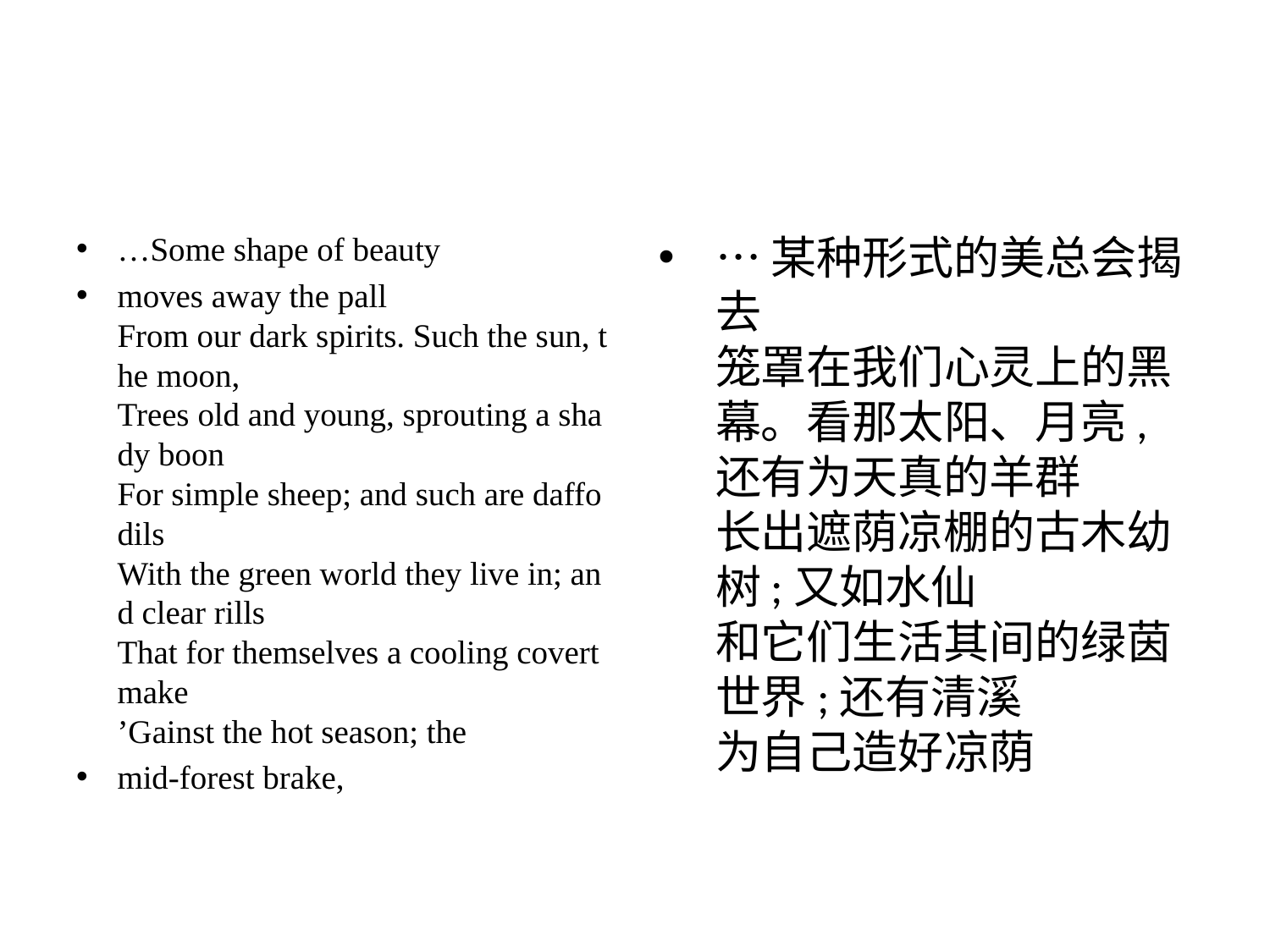

#
…Some shape of beauty
moves away the pall 
From our dark spirits. Such the sun, the moon, 
Trees old and young, sprouting a shady boon 
For simple sheep; and such are daffodils 
With the green world they live in; and clear rills 
That for themselves a cooling covert make 
’Gainst the hot season; the
mid-forest brake,
…某种形式的美总会揭去 
笼罩在我们心灵上的黑幕。看那太阳、月亮, 
还有为天真的羊群 
长出遮荫凉棚的古木幼树;又如水仙 
和它们生活其间的绿茵世界;还有清溪 
为自己造好凉荫